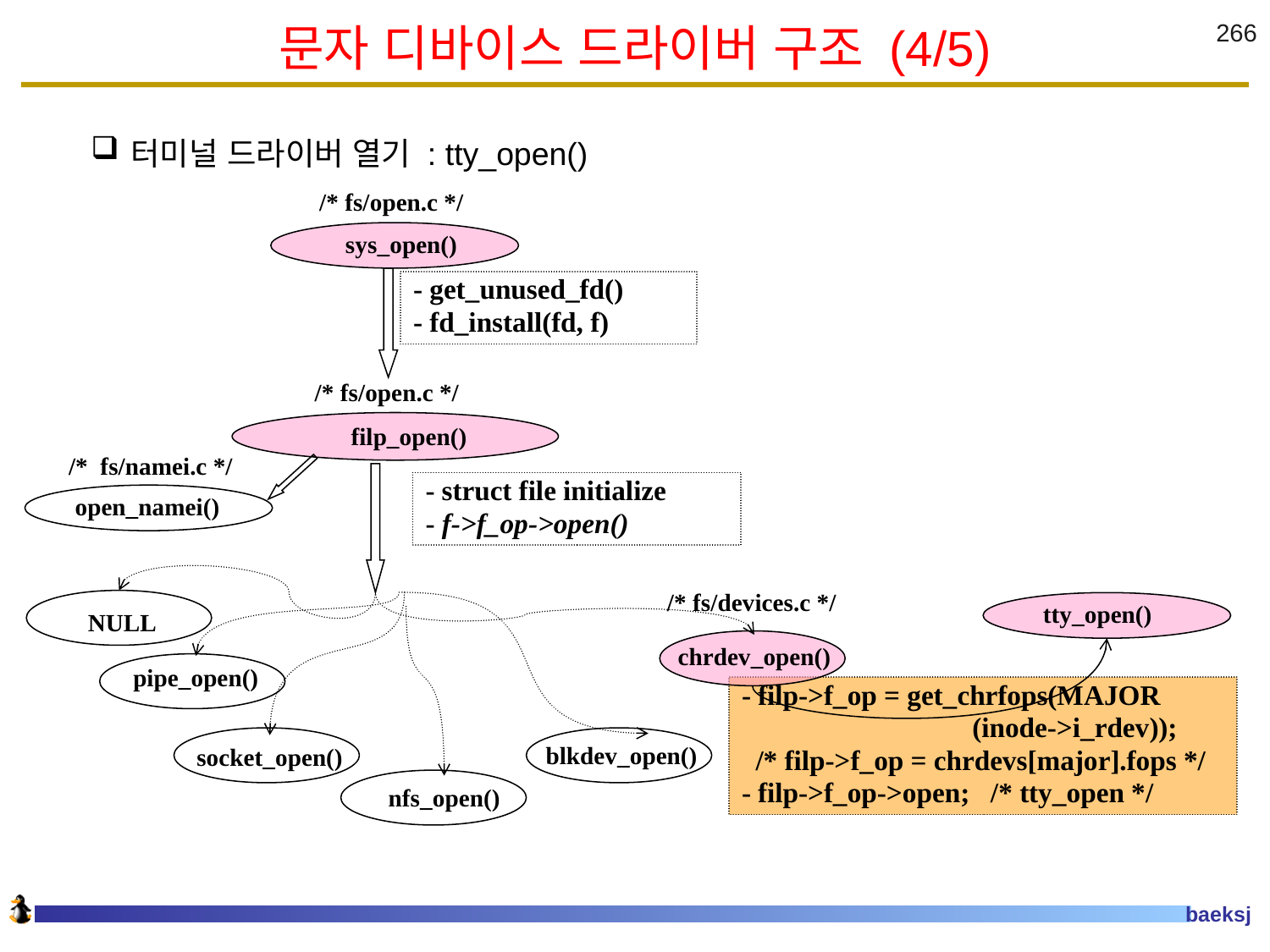

# 문자 디바이스 드라이버 구조 (4/5)
266
터미널 드라이버 열기 : tty_open()
/* fs/open.c */
     sys_open()

- get_unused_fd()
- fd_install(fd, f)
 /* fs/open.c */

filp_open()
/*  fs/namei.c */

- struct file initialize
- f->f_op->open()
 open_namei()

/* fs/devices.c */

 tty_open()

NULL

chrdev_open()

pipe_open()
- filp->f_op = get_chrfops(MAJOR
                                 (inode->i_rdev));
  /* filp->f_op = chrdevs[major].fops */
- filp->f_op->open;   /* tty_open */

blkdev_open()
socket_open()

nfs_open()